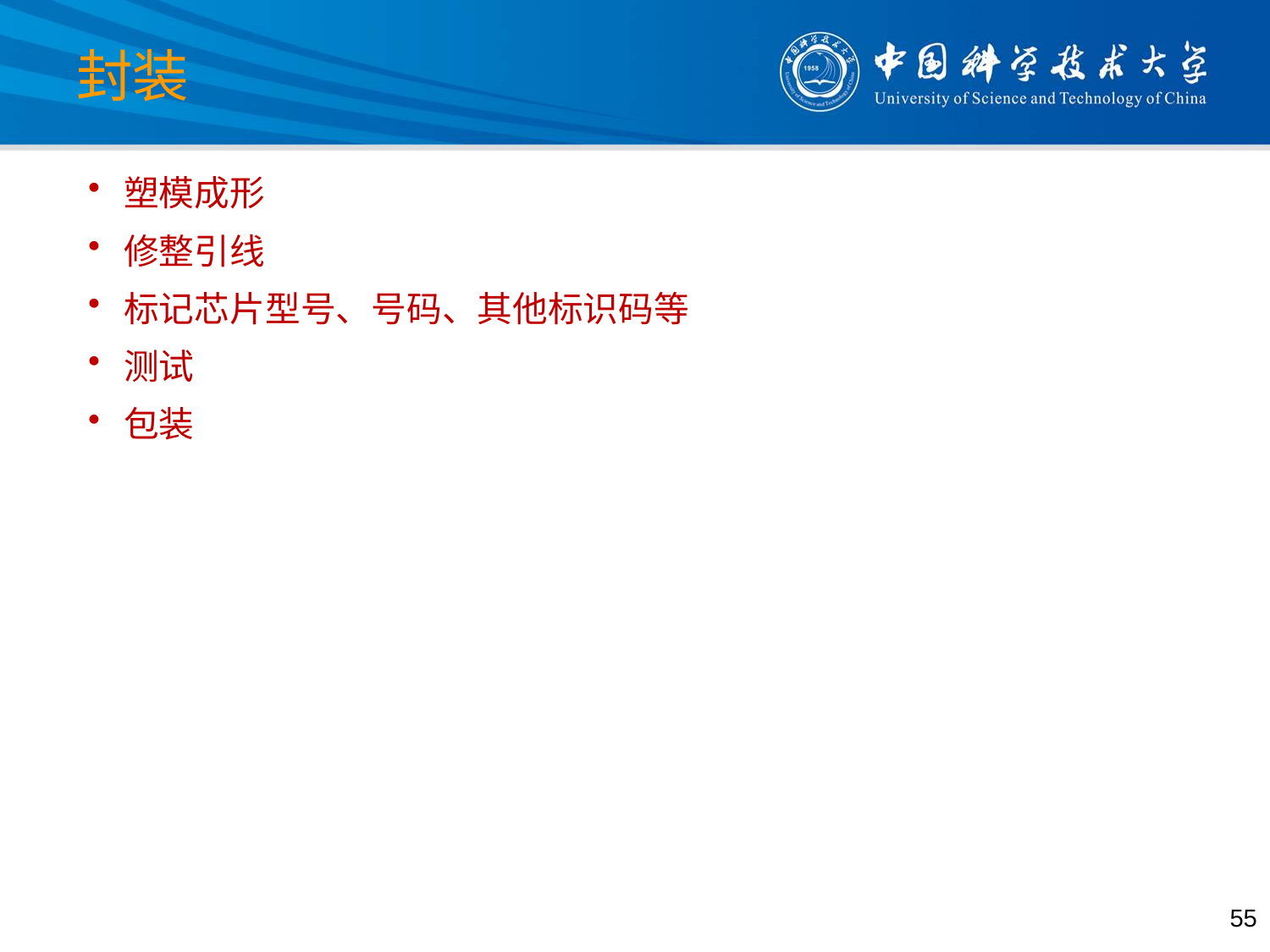

# 封装
塑模成形
修整引线
标记芯片型号、号码、其他标识码等
测试
包装
55